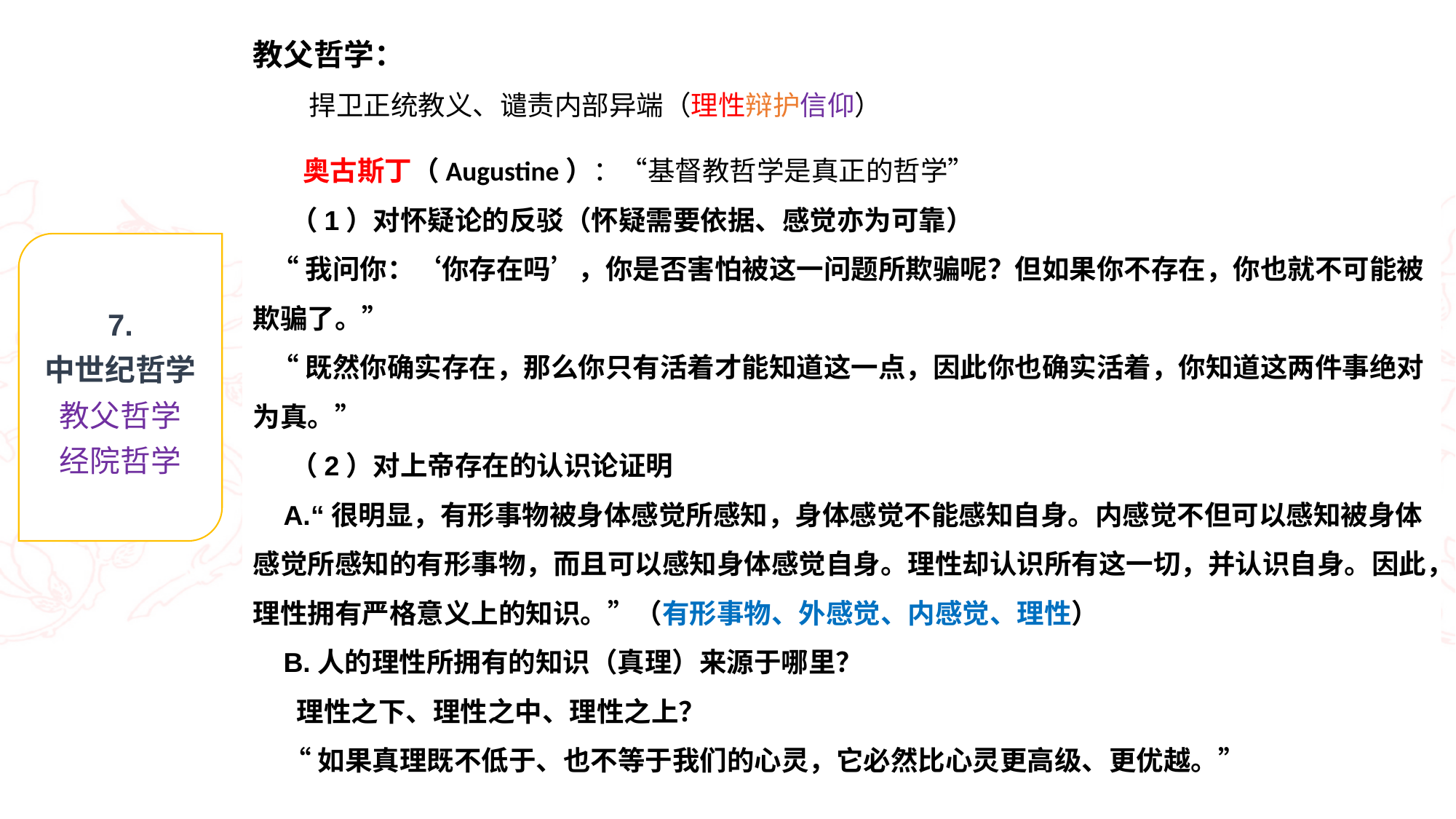

教父哲学：
        捍卫正统教义、谴责内部异端（理性辩护信仰）
       奥古斯丁（Augustine）：“基督教哲学是真正的哲学”
     （1）对怀疑论的反驳（怀疑需要依据、感觉亦为可靠）
   “我问你：‘你存在吗’，你是否害怕被这一问题所欺骗呢？但如果你不存在，你也就不可能被欺骗了。”
   “既然你确实存在，那么你只有活着才能知道这一点，因此你也确实活着，你知道这两件事绝对为真。”
     （2）对上帝存在的认识论证明
    A.“很明显，有形事物被身体感觉所感知，身体感觉不能感知自身。内感觉不但可以感知被身体感觉所感知的有形事物，而且可以感知身体感觉自身。理性却认识所有这一切，并认识自身。因此，理性拥有严格意义上的知识。”（有形事物、外感觉、内感觉、理性）
    B.人的理性所拥有的知识（真理）来源于哪里？
      理性之下、理性之中、理性之上？
     “如果真理既不低于、也不等于我们的心灵，它必然比心灵更高级、更优越。”
7.
中世纪哲学
教父哲学
经院哲学